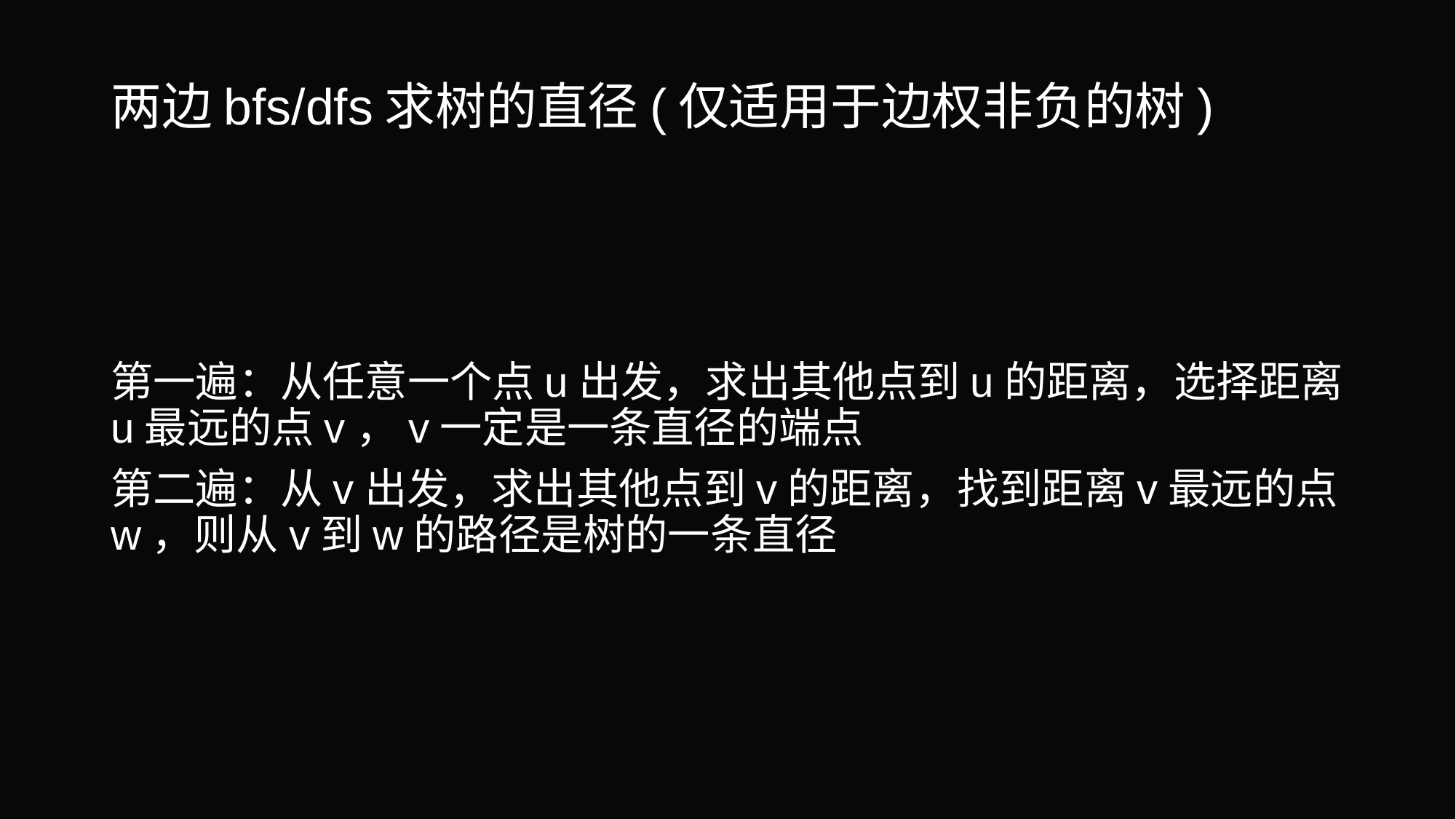

# 两边bfs/dfs求树的直径(仅适用于边权非负的树)
第一遍：从任意一个点u出发，求出其他点到u的距离，选择距离u最远的点v，v一定是一条直径的端点
第二遍：从v出发，求出其他点到v的距离，找到距离v最远的点w，则从v到w的路径是树的一条直径